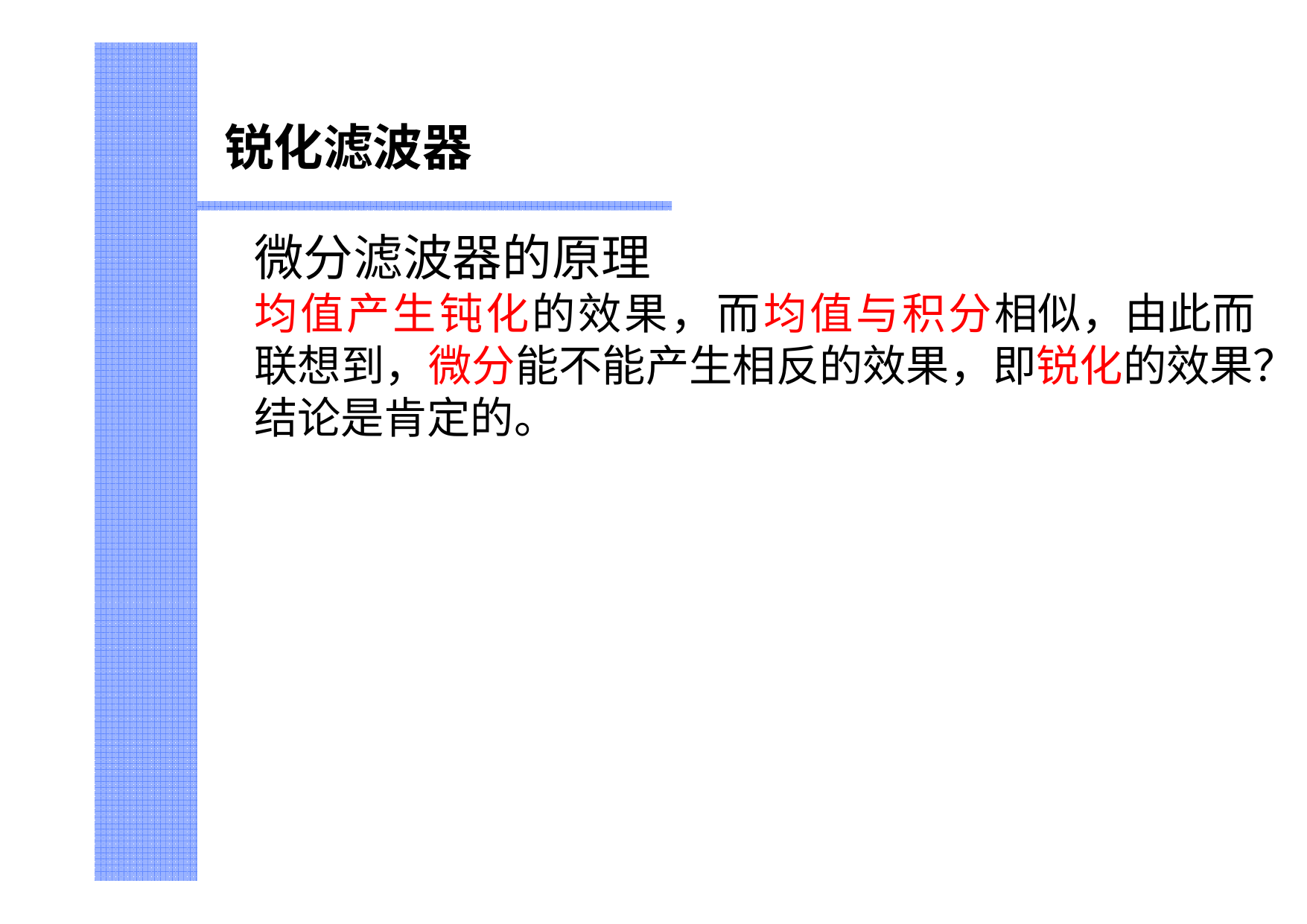

# 锐化滤波器
微分滤波器的原理
均值产生钝化的效果，而均值与积分相似，由此而联想到，微分能不能产生相反的效果，即锐化的效果？结论是肯定的。